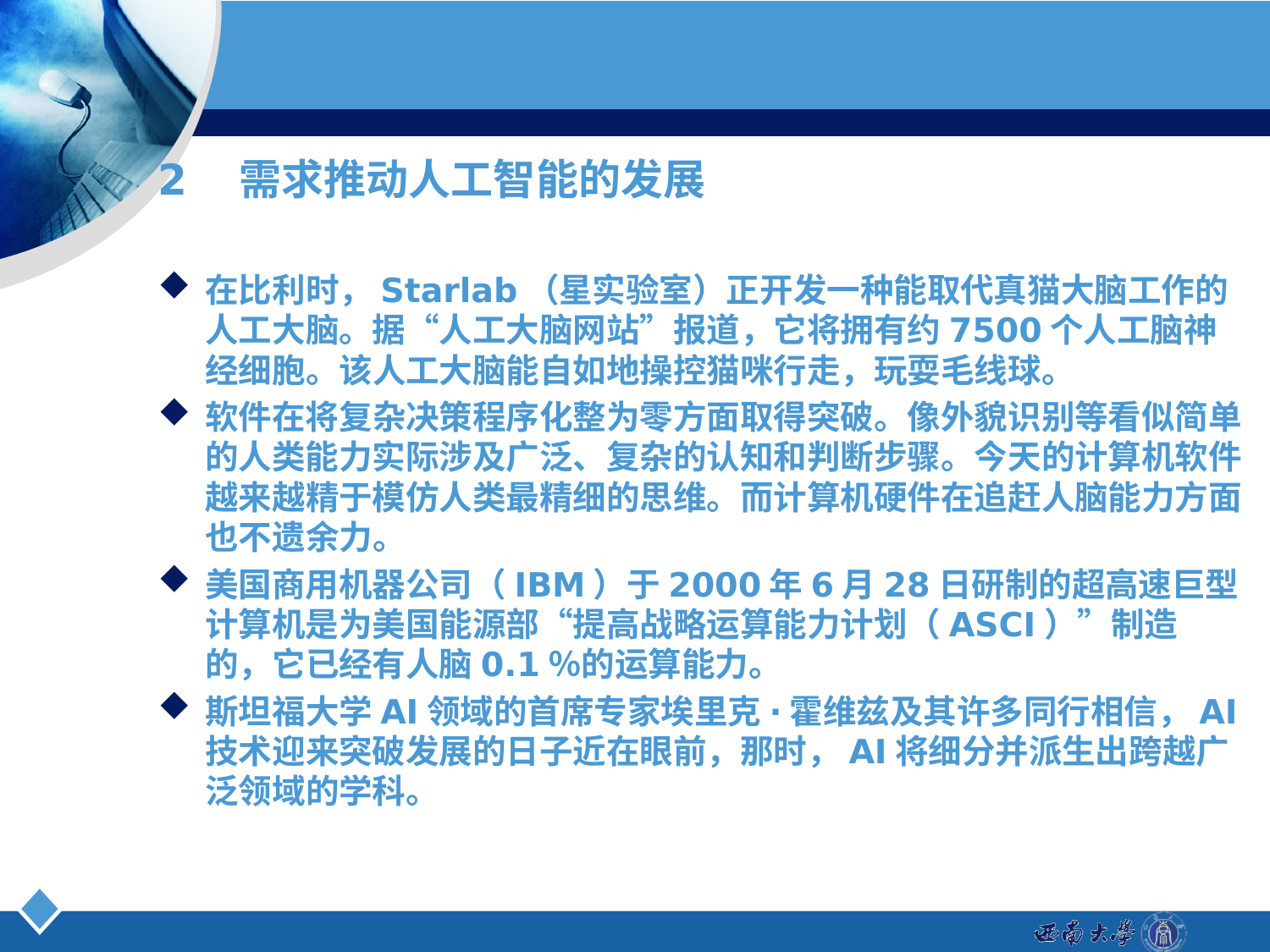

2　需求推动人工智能的发展

在比利时，Starlab（星实验室）正开发一种能取代真猫大脑工作的人工大脑。据“人工大脑网站”报道，它将拥有约7500个人工脑神经细胞。该人工大脑能自如地操控猫咪行走，玩耍毛线球。
软件在将复杂决策程序化整为零方面取得突破。像外貌识别等看似简单的人类能力实际涉及广泛、复杂的认知和判断步骤。今天的计算机软件越来越精于模仿人类最精细的思维。而计算机硬件在追赶人脑能力方面也不遗余力。
美国商用机器公司（IBM）于2000年6月28日研制的超高速巨型计算机是为美国能源部“提高战略运算能力计划（ASCI）”制造的，它已经有人脑0.1％的运算能力。
斯坦福大学AI领域的首席专家埃里克·霍维兹及其许多同行相信，AI技术迎来突破发展的日子近在眼前，那时，AI将细分并派生出跨越广泛领域的学科。